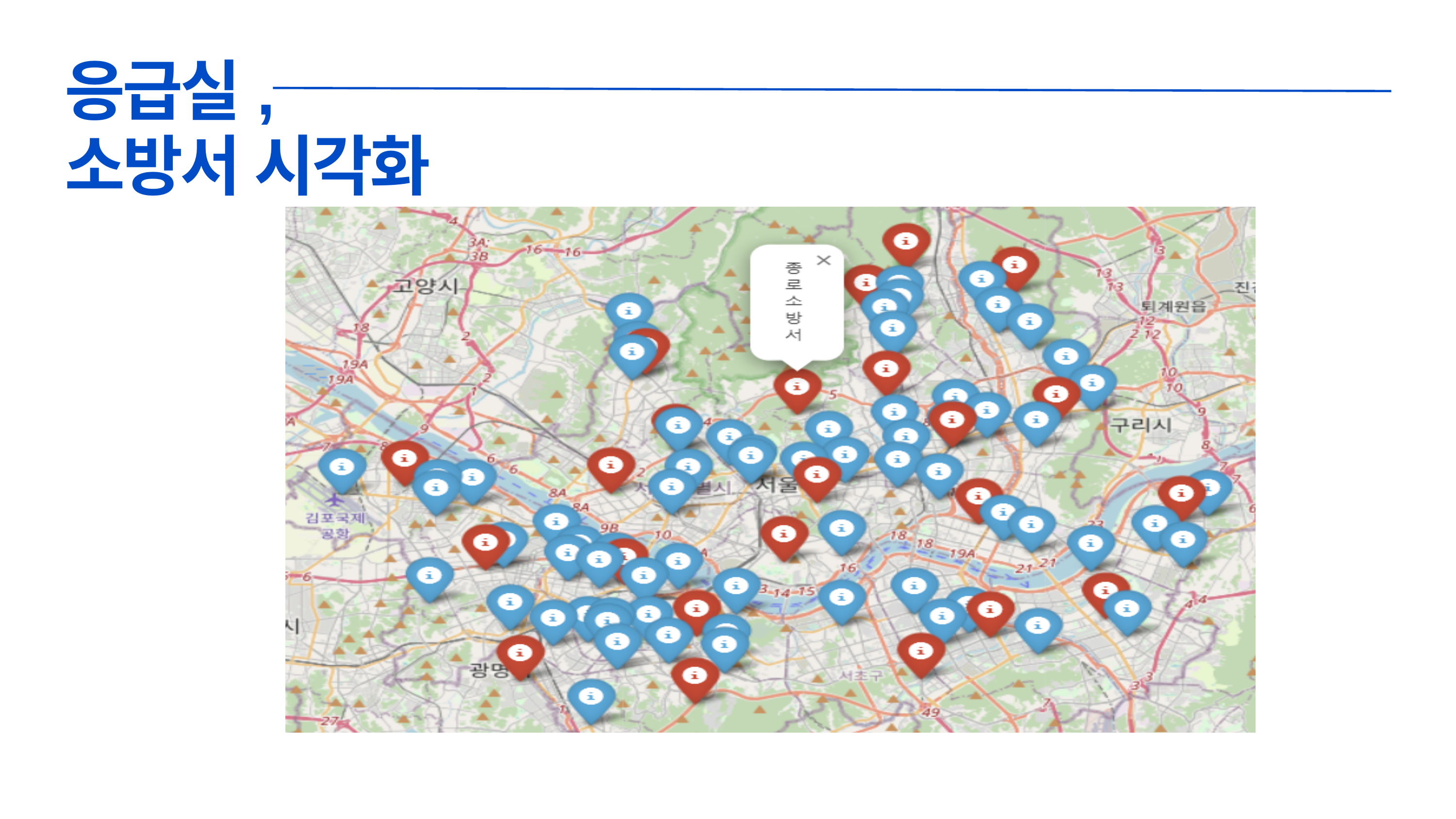

응급실,
소방서 시각화

|  |
| --- |